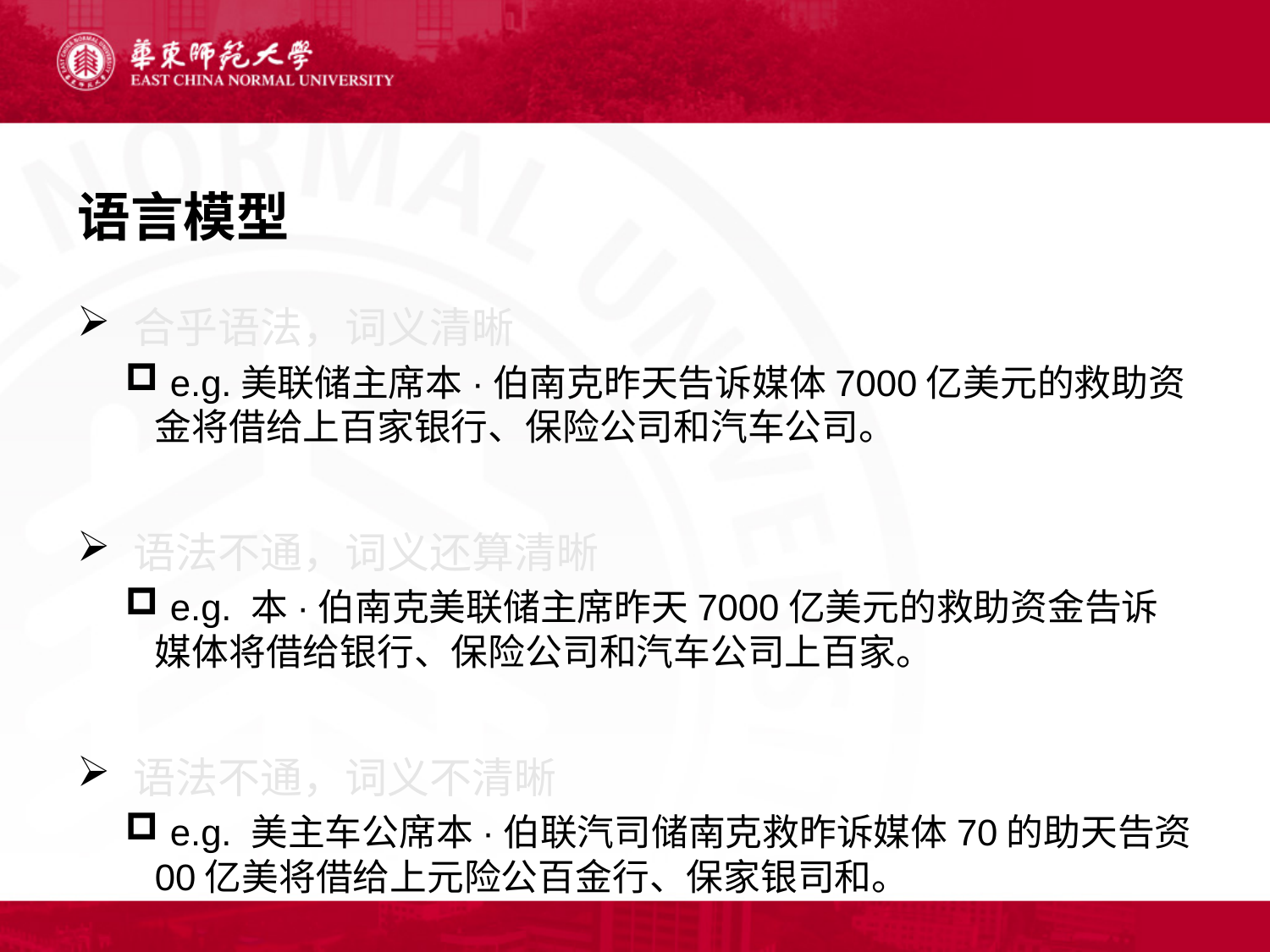

# 语言模型
 合乎语法，词义清晰
 e.g.美联储主席本·伯南克昨天告诉媒体7000亿美元的救助资金将借给上百家银行、保险公司和汽车公司。

 语法不通，词义还算清晰
 e.g. 本·伯南克美联储主席昨天7000亿美元的救助资金告诉媒体将借给银行、保险公司和汽车公司上百家。

 语法不通，词义不清晰
 e.g. 美主车公席本·伯联汽司储南克救昨诉媒体70的助天告资00亿美将借给上元险公百金行、保家银司和。